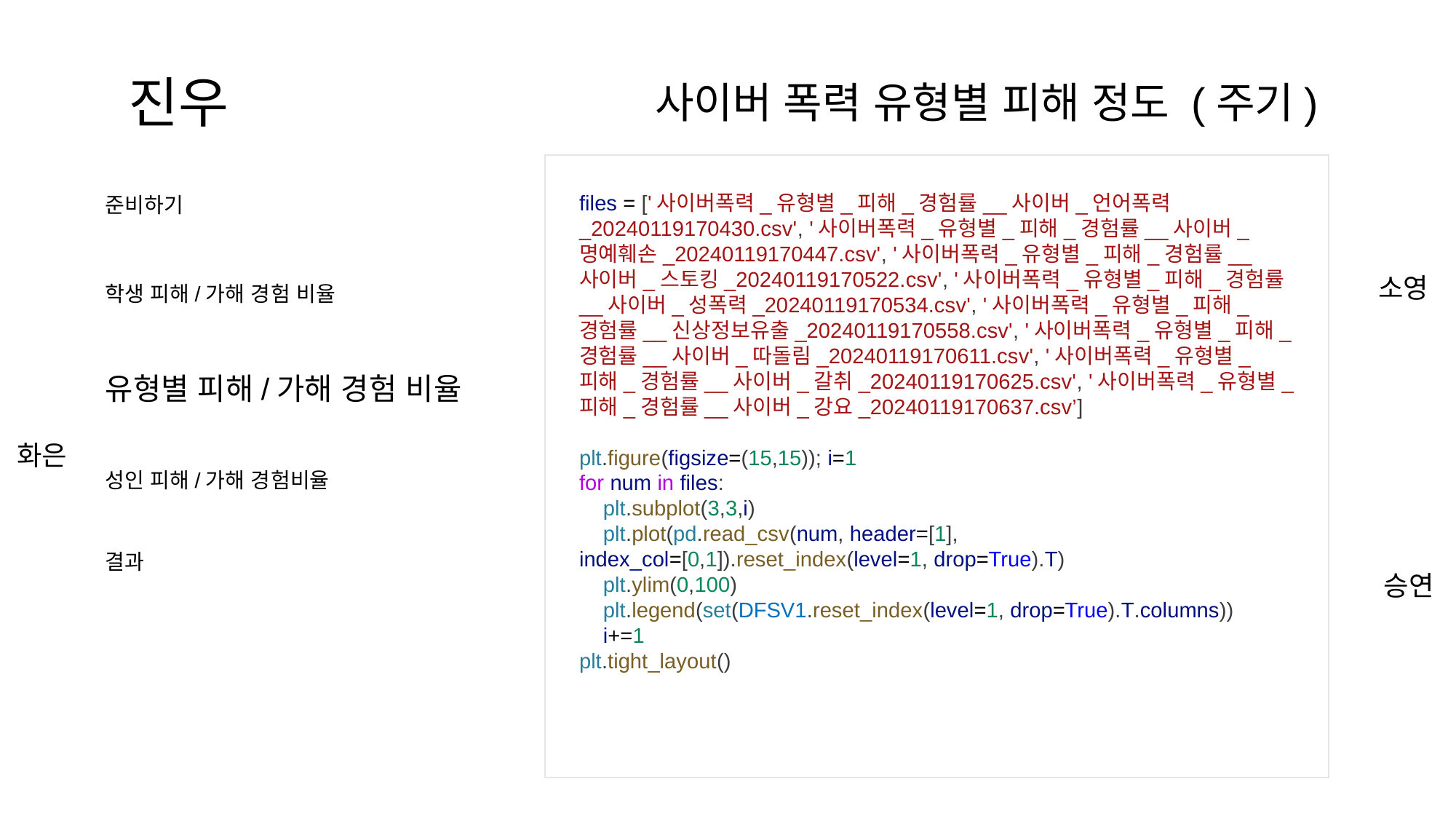

진우
사이버 폭력 유형별 피해 정도 (주기)
files = ['사이버폭력_유형별_피해_경험률__사이버_언어폭력_20240119170430.csv', '사이버폭력_유형별_피해_경험률__사이버_명예훼손_20240119170447.csv', '사이버폭력_유형별_피해_경험률__사이버_스토킹_20240119170522.csv', '사이버폭력_유형별_피해_경험률__사이버_성폭력_20240119170534.csv', '사이버폭력_유형별_피해_경험률__신상정보유출_20240119170558.csv', '사이버폭력_유형별_피해_경험률__사이버_따돌림_20240119170611.csv', '사이버폭력_유형별_피해_경험률__사이버_갈취_20240119170625.csv', '사이버폭력_유형별_피해_경험률__사이버_강요_20240119170637.csv’]

plt.figure(figsize=(15,15)); i=1
for num in files:
    plt.subplot(3,3,i)
    plt.plot(pd.read_csv(num, header=[1], index_col=[0,1]).reset_index(level=1, drop=True).T)
    plt.ylim(0,100)
    plt.legend(set(DFSV1.reset_index(level=1, drop=True).T.columns))
    i+=1
plt.tight_layout()

준비하기
소영
학생 피해/가해 경험 비율
유형별 피해/가해 경험 비율
화은
성인 피해/가해 경험비율
결과
승연